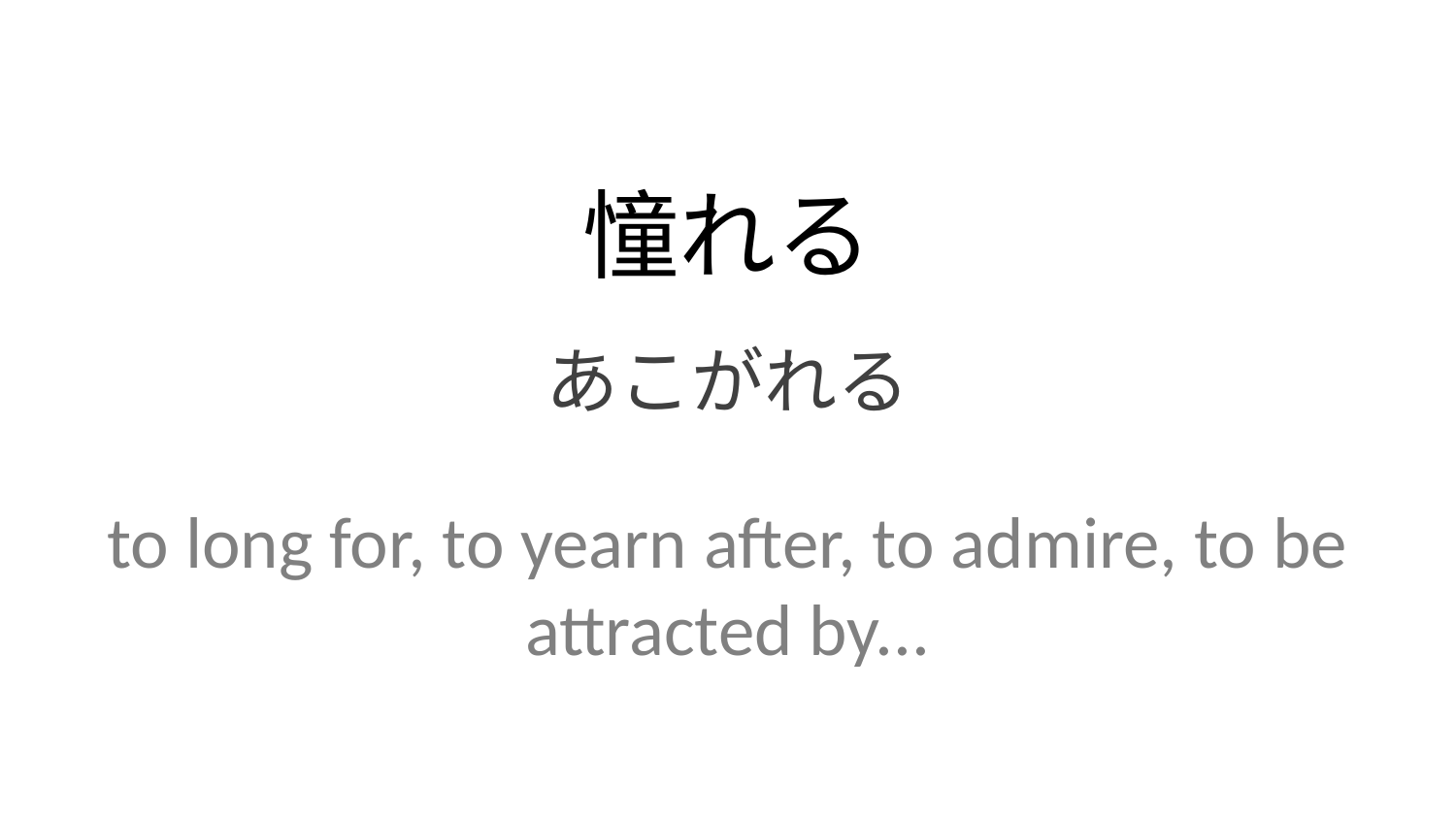

憧れる

あこがれる
to long for, to yearn after, to admire, to be attracted by...